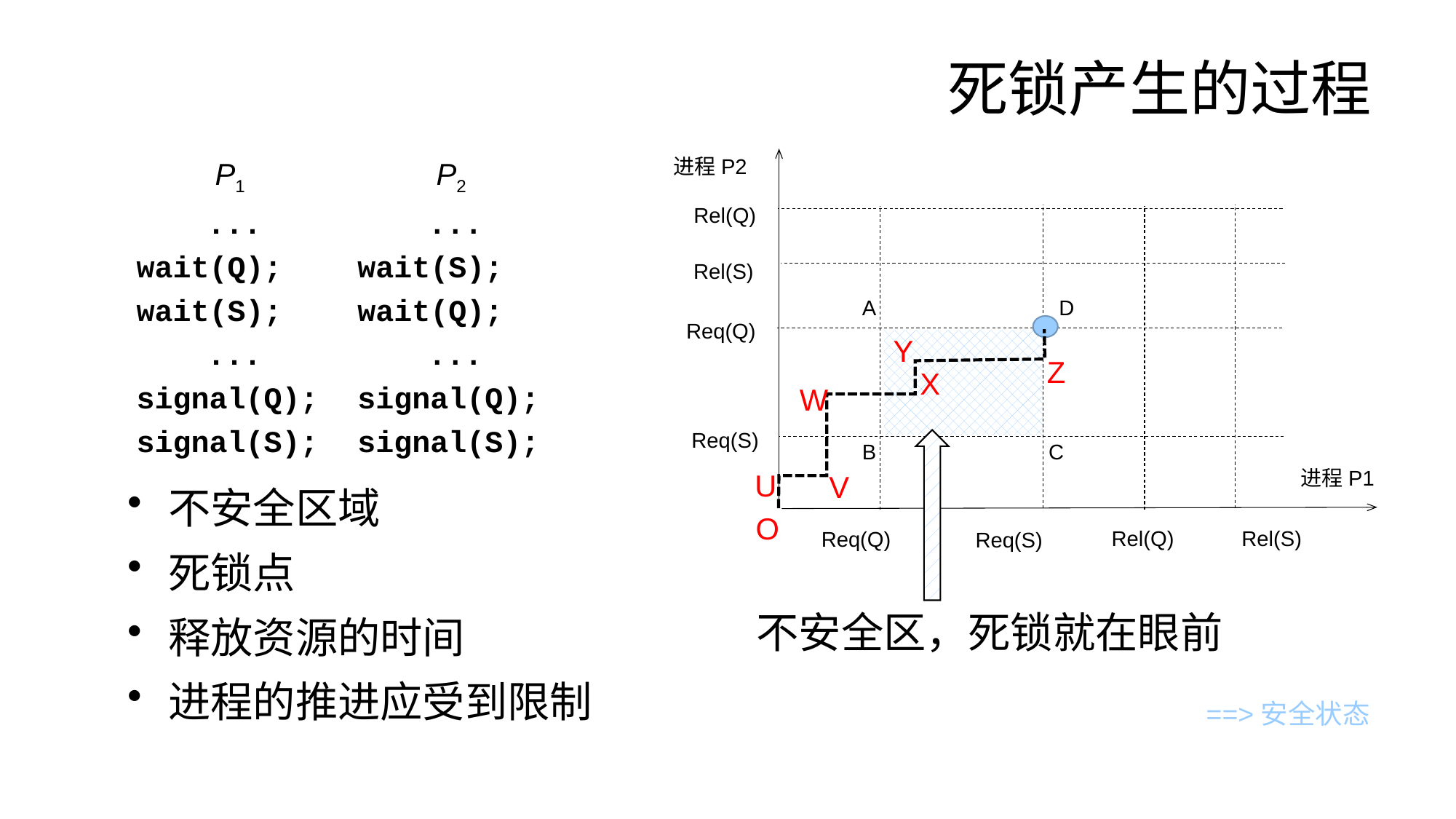

# 死锁产生的过程
进程P2
Rel(Q)
Rel(S)
A
D
Req(Q)

Req(S)
B
C
进程P1
Rel(S)
Rel(Q)
Req(Q)
Req(S)
P1
...
wait(Q);
wait(S);
...
signal(Q);
signal(S);
P2
...
wait(S);
wait(Q);
...
signal(Q);
signal(S);
Y
Z
X
W

U
V
不安全区域
死锁点
释放资源的时间
进程的推进应受到限制
O
不安全区，死锁就在眼前
==>安全状态